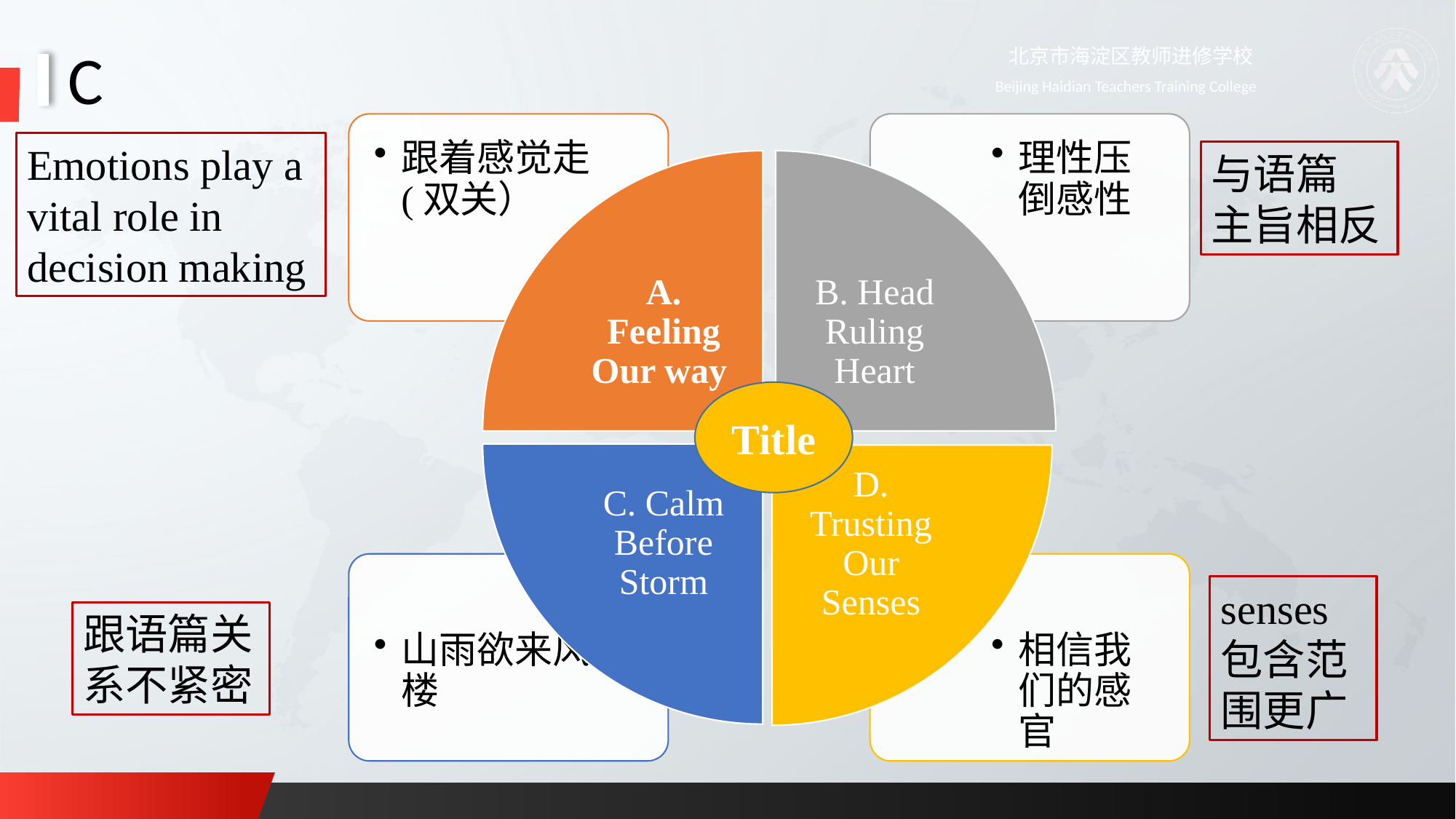

C
相信我们的感官
山雨欲来风满楼
理性压倒感性
跟着感觉走(双关）
A. Feeling Our way
B. Head Ruling Heart
D. Trusting Our Senses
C. Calm Before Storm
Emotions play a vital role in decision making
与语篇
主旨相反
Title

senses 包含范围更广
跟语篇关系不紧密